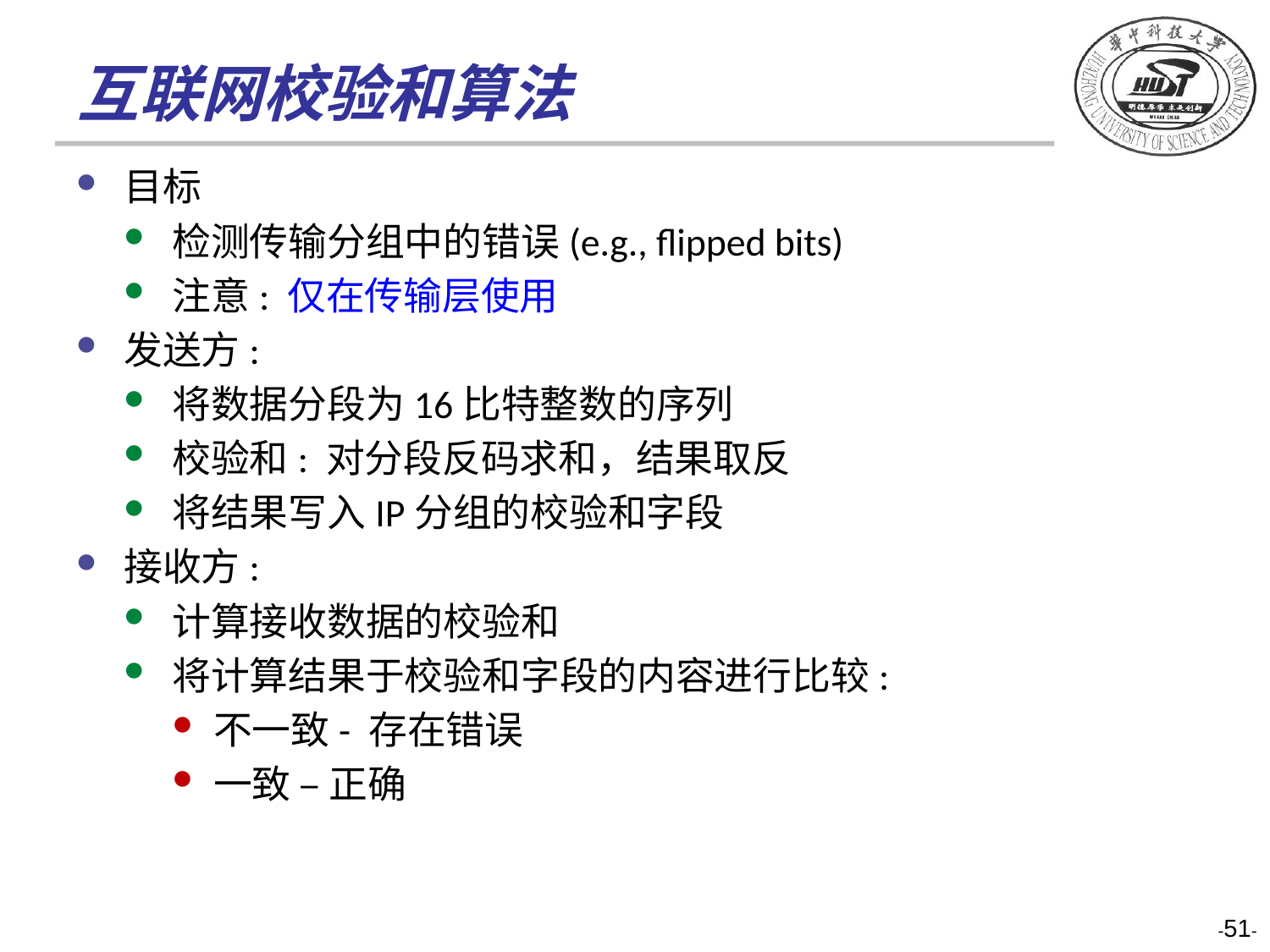

# 互联网校验和算法
目标
检测传输分组中的错误(e.g., flipped bits)
注意: 仅在传输层使用
发送方:
将数据分段为16比特整数的序列
校验和: 对分段反码求和，结果取反
将结果写入IP分组的校验和字段
接收方:
计算接收数据的校验和
将计算结果于校验和字段的内容进行比较:
不一致- 存在错误
一致 – 正确
-51-